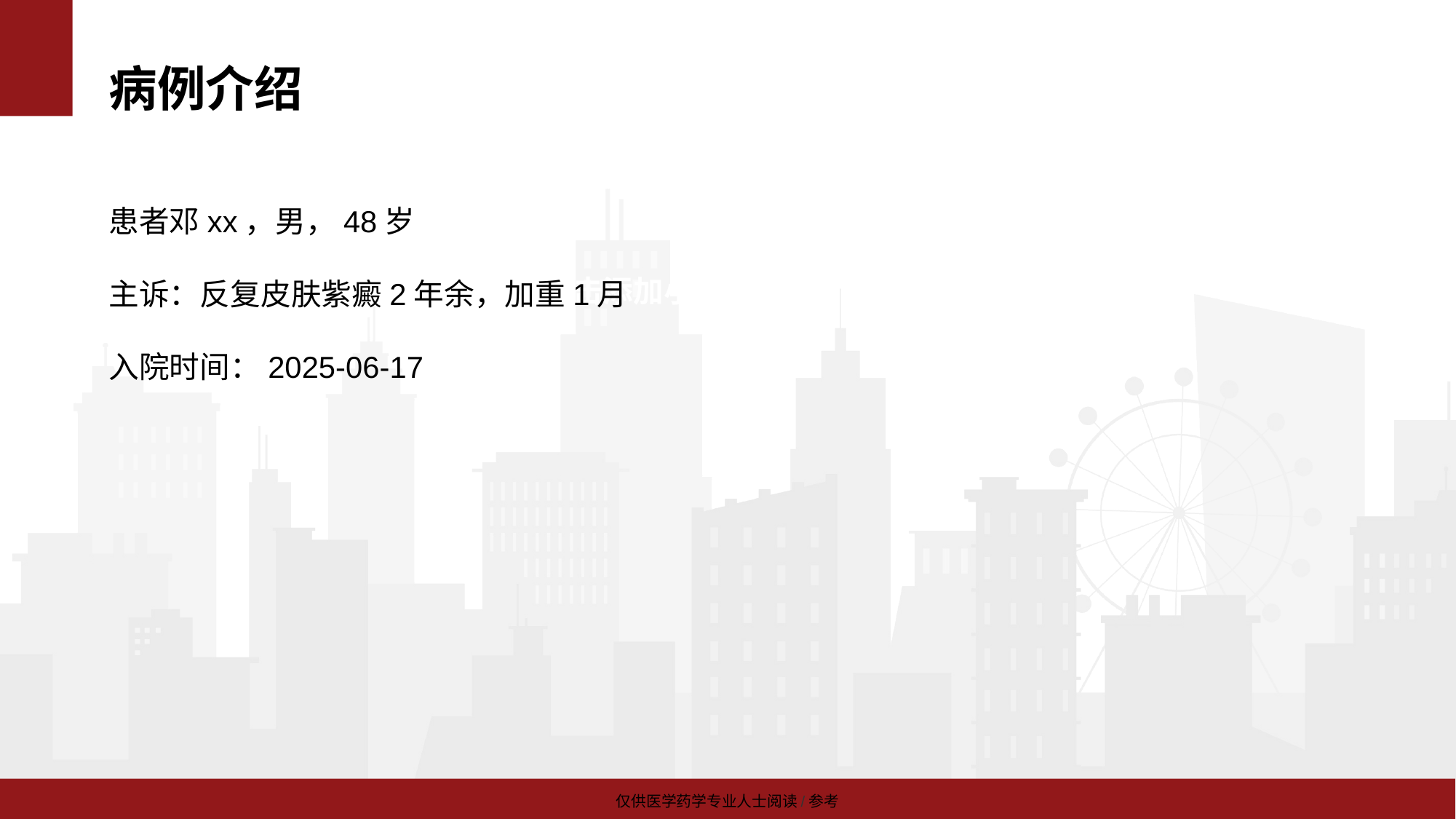

病例介绍
患者邓xx，男，48岁

主诉：反复皮肤紫癜2年余，加重1月

入院时间：2025-06-17

单击添加小标题

仅供医学药学专业人士阅读/参考